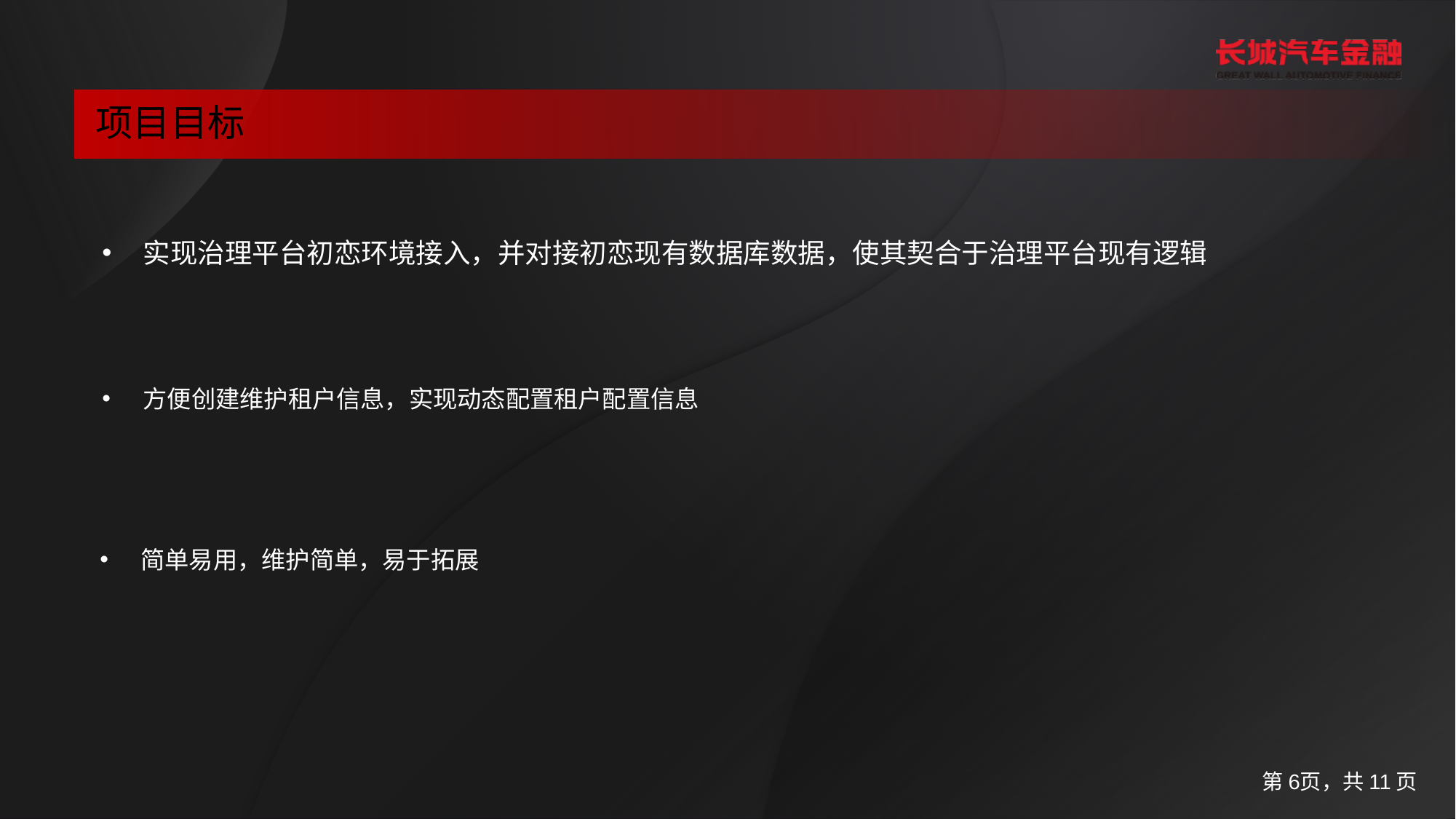

文字

图表（同类色/临近色）

背景
边框

辅助色

项目目标
实现治理平台初恋环境接入，并对接初恋现有数据库数据，使其契合于治理平台现有逻辑
方便创建维护租户信息，实现动态配置租户配置信息
简单易用，维护简单，易于拓展